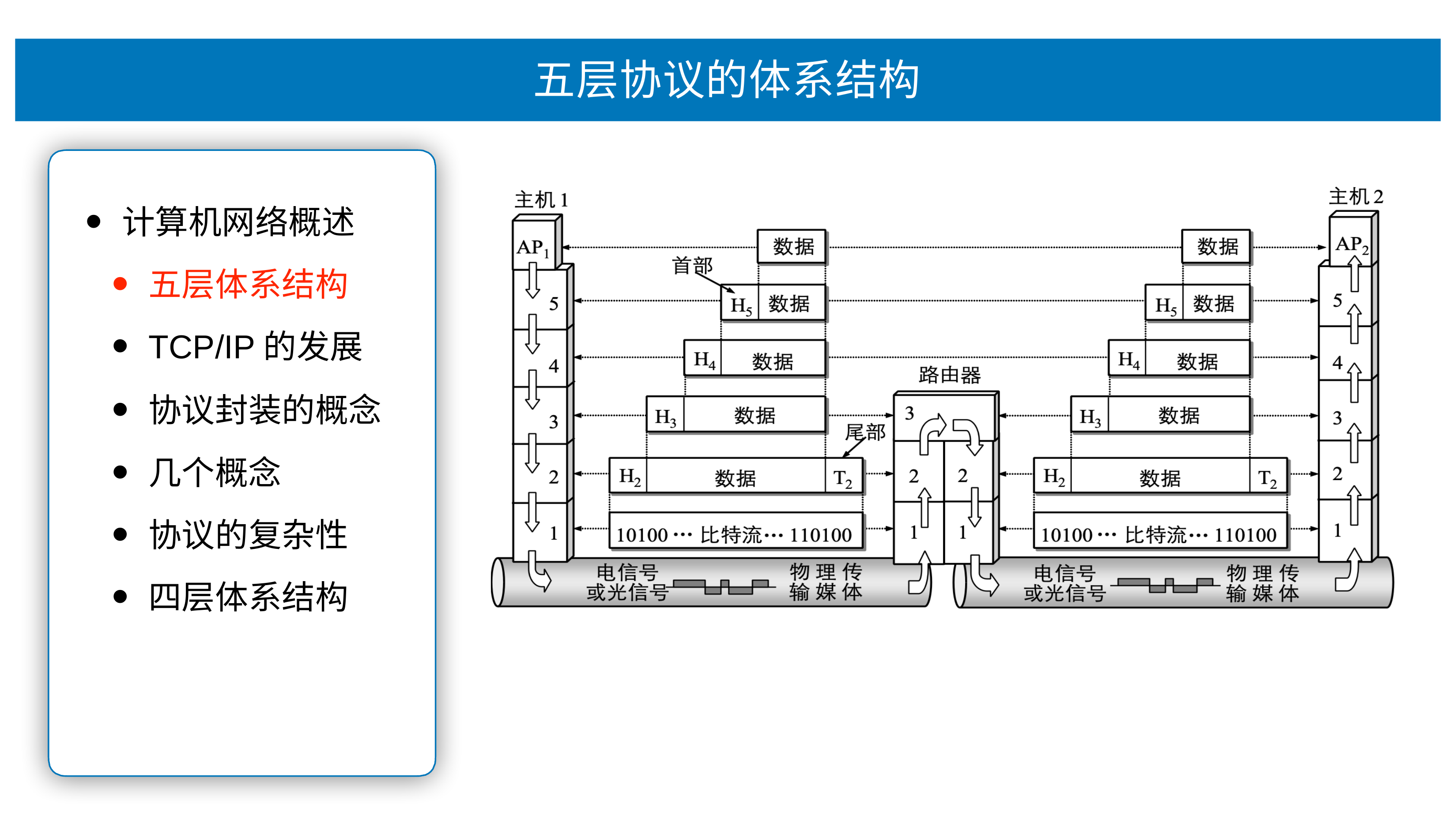

# 五层协议的体系结构

计算机⽹络概述
五层体系结构
TCP/IP的发展
协议封装的概念
⼏个概念
协议的复杂性
四层体系结构